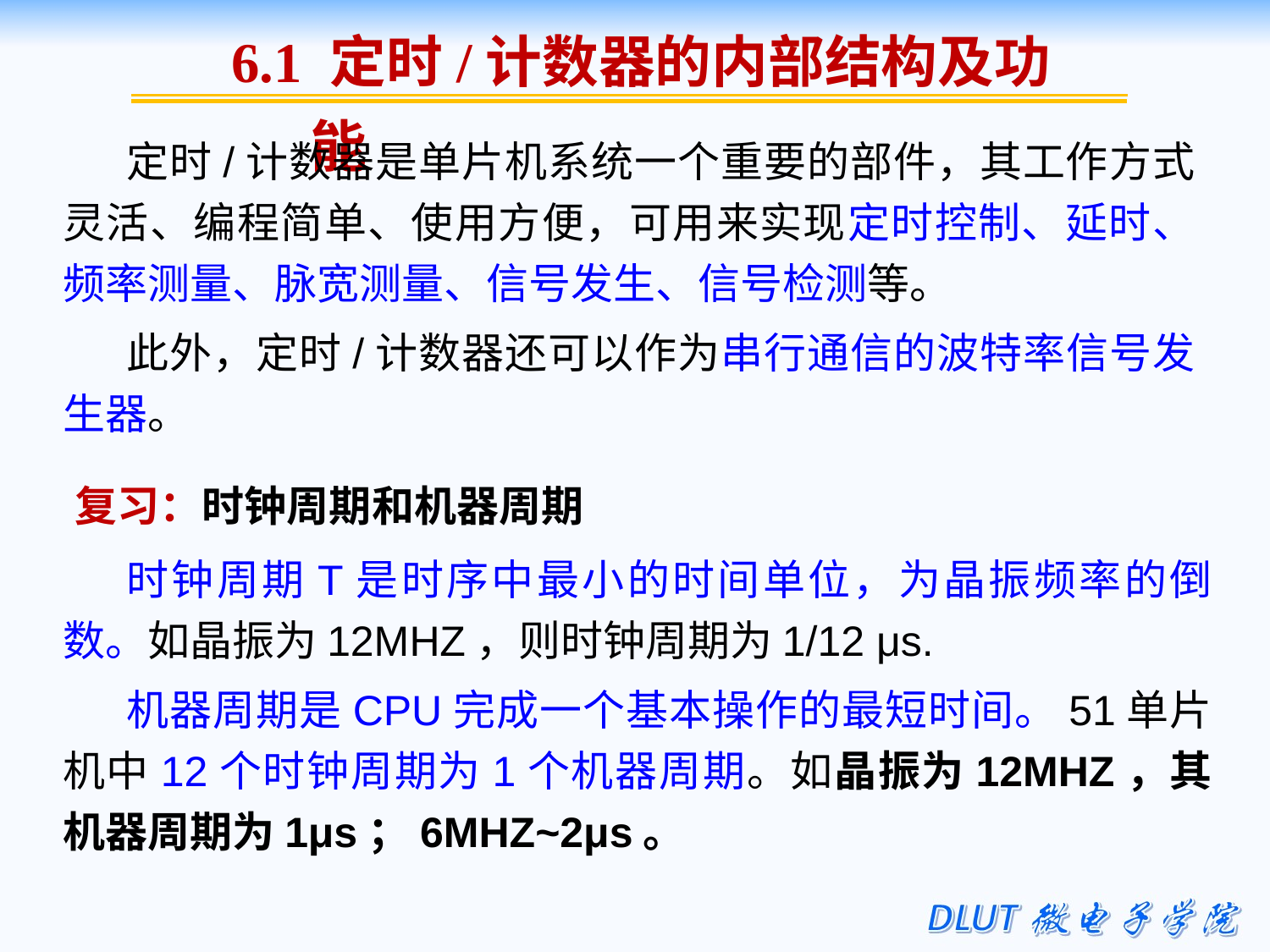

6.1 定时/计数器的内部结构及功能
定时/计数器是单片机系统一个重要的部件，其工作方式灵活、编程简单、使用方便，可用来实现定时控制、延时、频率测量、脉宽测量、信号发生、信号检测等。
此外，定时/计数器还可以作为串行通信的波特率信号发生器。
复习：时钟周期和机器周期
时钟周期T是时序中最小的时间单位，为晶振频率的倒数。如晶振为12MHZ，则时钟周期为1/12 μs.
机器周期是CPU完成一个基本操作的最短时间。51单片机中12个时钟周期为1个机器周期。如晶振为12MHZ，其机器周期为1μs；6MHZ~2μs。